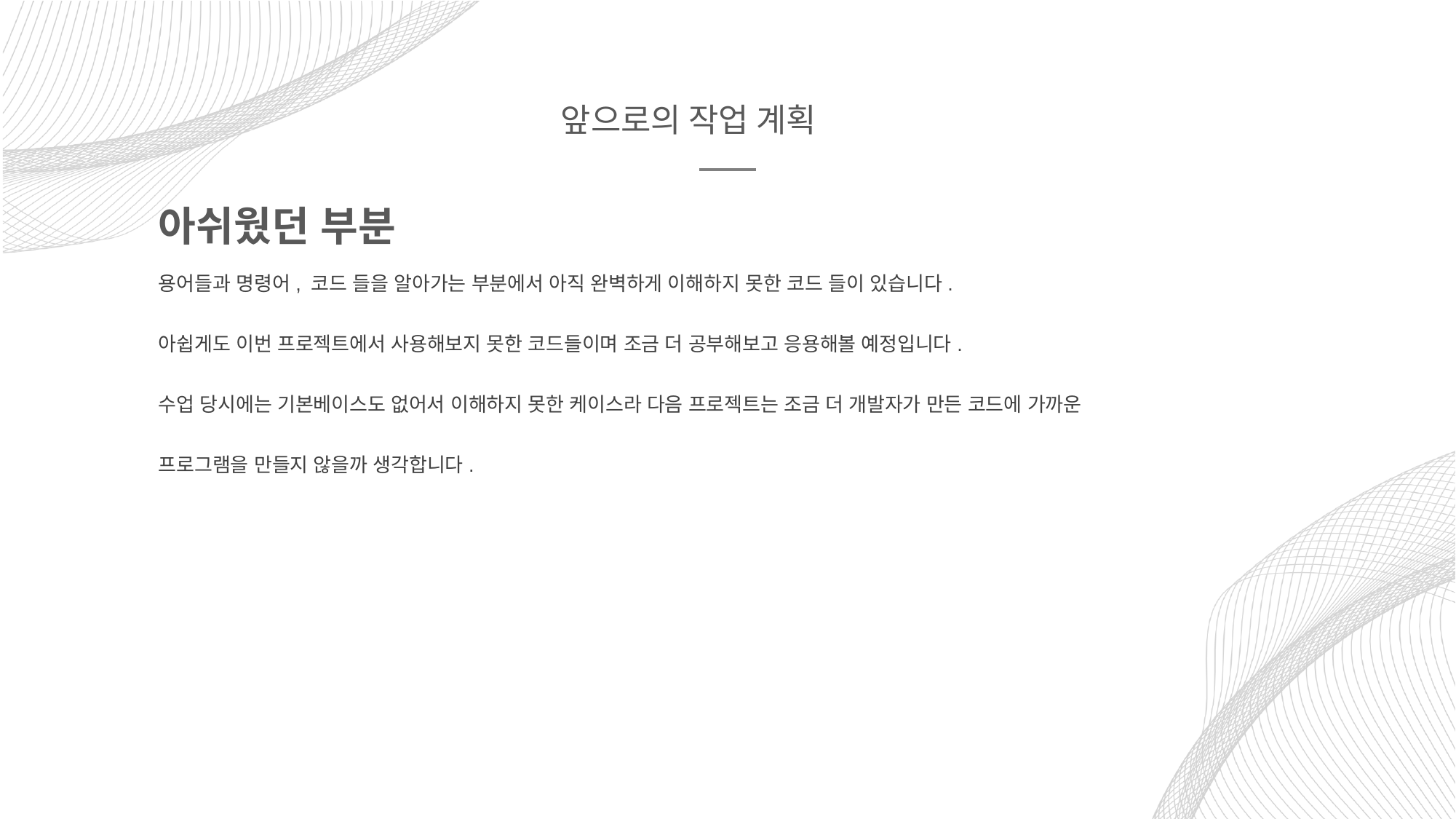

앞으로의 작업 계획
아쉬웠던 부분
용어들과 명령어, 코드 들을 알아가는 부분에서 아직 완벽하게 이해하지 못한 코드 들이 있습니다.

아쉽게도 이번 프로젝트에서 사용해보지 못한 코드들이며 조금 더 공부해보고 응용해볼 예정입니다.

수업 당시에는 기본베이스도 없어서 이해하지 못한 케이스라 다음 프로젝트는 조금 더 개발자가 만든 코드에 가까운

프로그램을 만들지 않을까 생각합니다.